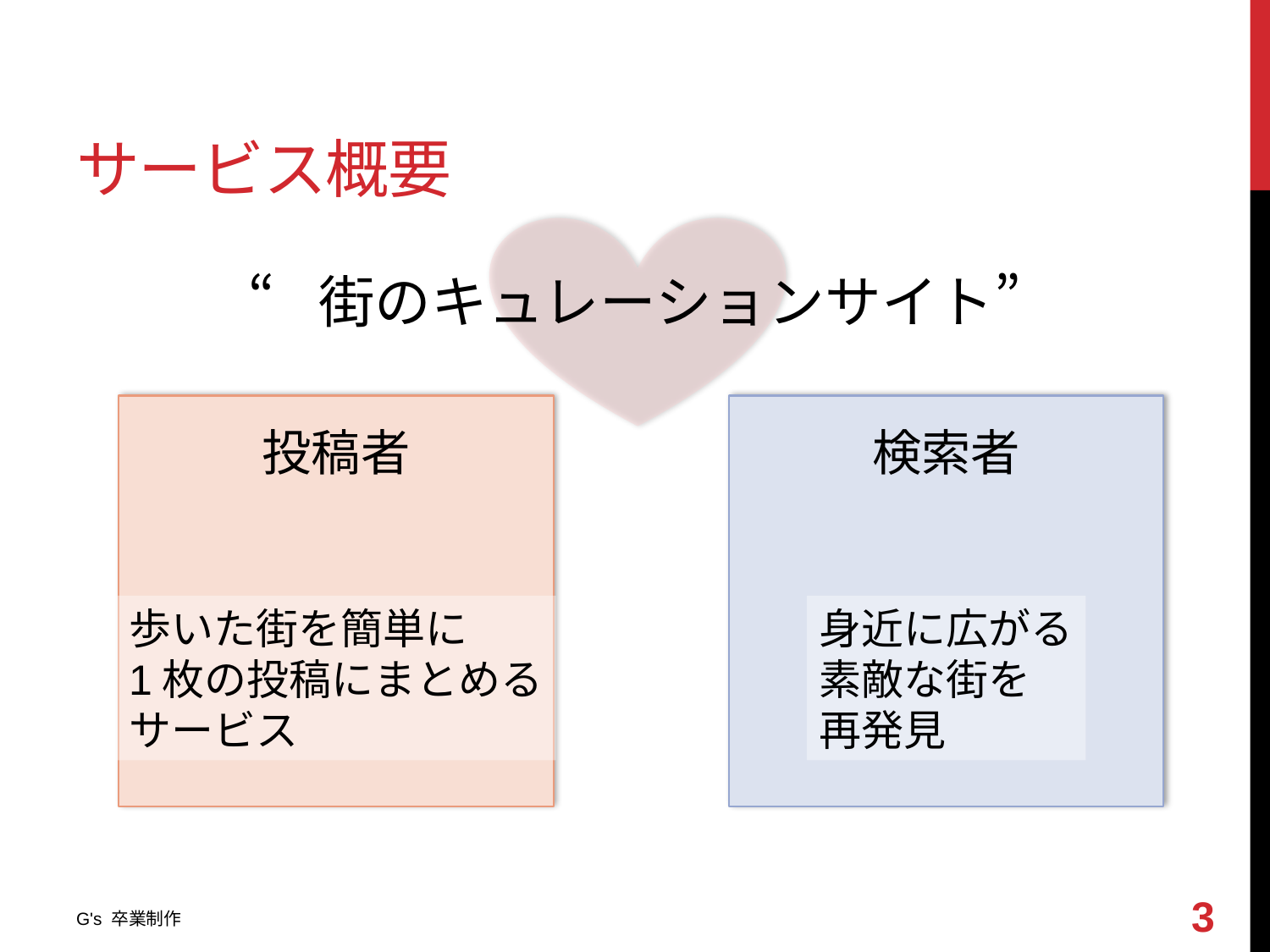

# サービス概要

“街のキュレーションサイト”

投稿者
検索者
歩いた街を簡単に
1枚の投稿にまとめる
サービス
身近に広がる
素敵な街を
再発見
3
G's 卒業制作